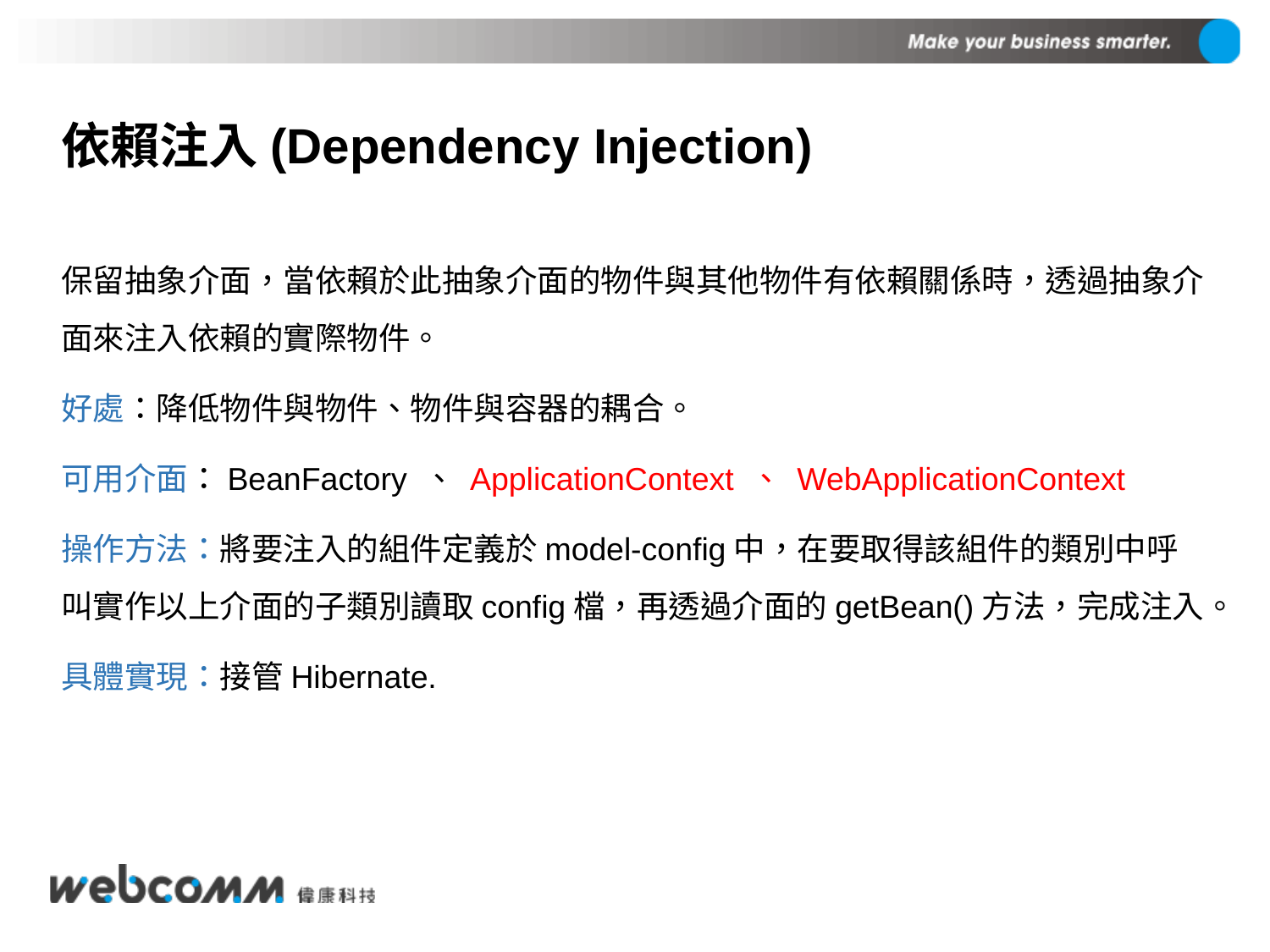

# 依賴注入(Dependency Injection)
保留抽象介面，當依賴於此抽象介面的物件與其他物件有依賴關係時，透過抽象介面來注入依賴的實際物件。
好處：降低物件與物件、物件與容器的耦合。
可用介面：BeanFactory 、 ApplicationContext 、 WebApplicationContext
操作方法：將要注入的組件定義於model-config中，在要取得該組件的類別中呼叫實作以上介面的子類別讀取config檔，再透過介面的getBean()方法，完成注入。
具體實現：接管Hibernate.